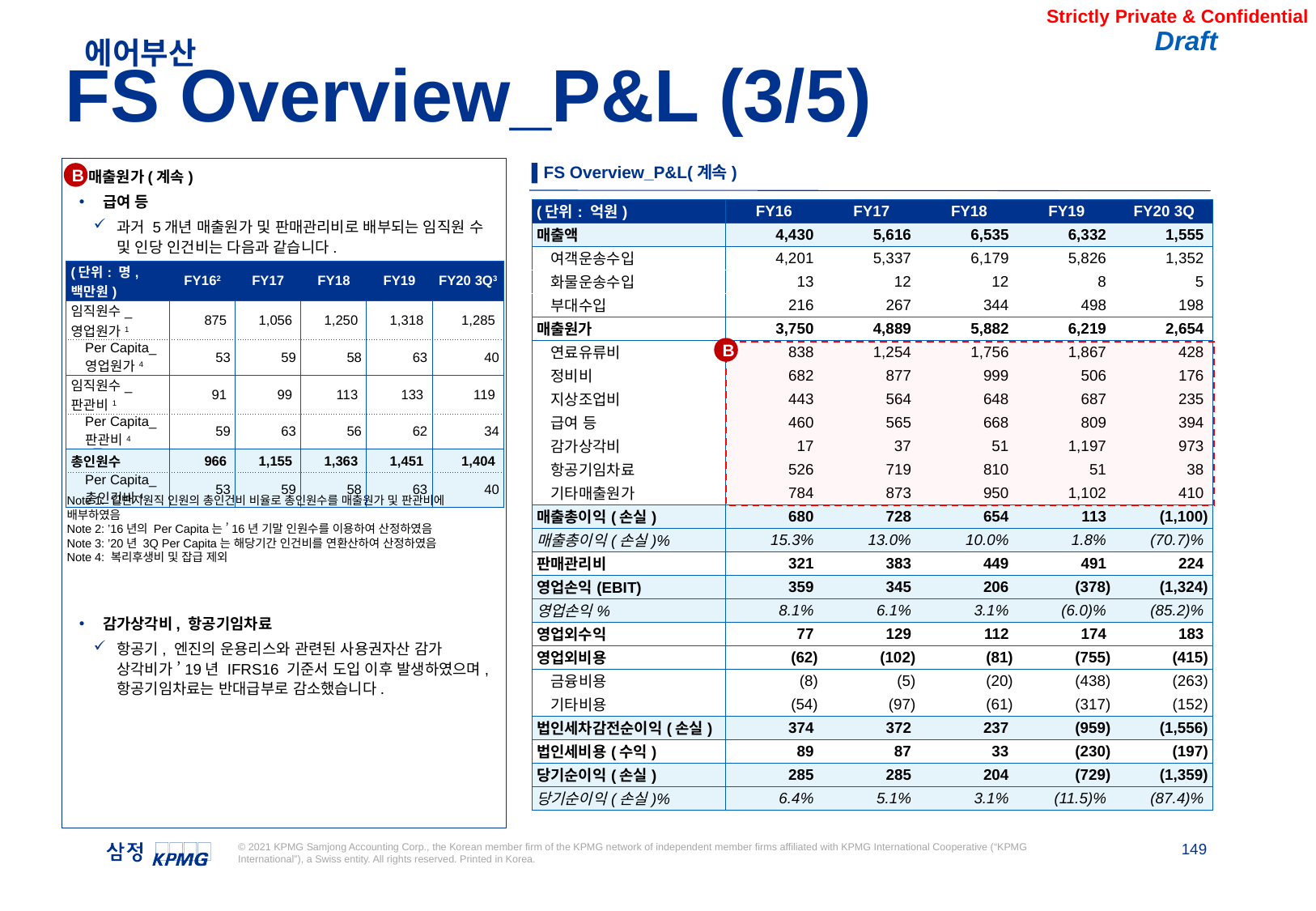

에어부산
FS Overview_P&L (3/5)
▌FS Overview_P&L(계속)

매출원가(계속)
급여 등
과거 5개년 매출원가 및 판매관리비로 배부되는 임직원 수 및 인당 인건비는 다음과 같습니다.

.

감가상각비, 항공기임차료
항공기, 엔진의 운용리스와 관련된 사용권자산 감가 상각비가 ’19년 IFRS16 기준서 도입 이후 발생하였으며, 항공기임차료는 반대급부로 감소했습니다.

B
| (단위: 억원) | FY16 | FY17 | FY18 | FY19 | FY20 3Q |
| --- | --- | --- | --- | --- | --- |
| 매출액 | 4,430 | 5,616 | 6,535 | 6,332 | 1,555 |
| 여객운송수입 | 4,201 | 5,337 | 6,179 | 5,826 | 1,352 |
| 화물운송수입 | 13 | 12 | 12 | 8 | 5 |
| 부대수입 | 216 | 267 | 344 | 498 | 198 |
| 매출원가 | 3,750 | 4,889 | 5,882 | 6,219 | 2,654 |
| 연료유류비 | 838 | 1,254 | 1,756 | 1,867 | 428 |
| 정비비 | 682 | 877 | 999 | 506 | 176 |
| 지상조업비 | 443 | 564 | 648 | 687 | 235 |
| 급여 등 | 460 | 565 | 668 | 809 | 394 |
| 감가상각비 | 17 | 37 | 51 | 1,197 | 973 |
| 항공기임차료 | 526 | 719 | 810 | 51 | 38 |
| 기타매출원가 | 784 | 873 | 950 | 1,102 | 410 |
| 매출총이익(손실) | 680 | 728 | 654 | 113 | (1,100) |
| 매출총이익(손실)% | 15.3% | 13.0% | 10.0% | 1.8% | (70.7)% |
| 판매관리비 | 321 | 383 | 449 | 491 | 224 |
| 영업손익(EBIT) | 359 | 345 | 206 | (378) | (1,324) |
| 영업손익% | 8.1% | 6.1% | 3.1% | (6.0)% | (85.2)% |
| 영업외수익 | 77 | 129 | 112 | 174 | 183 |
| 영업외비용 | (62) | (102) | (81) | (755) | (415) |
| 금융비용 | (8) | (5) | (20) | (438) | (263) |
| 기타비용 | (54) | (97) | (61) | (317) | (152) |
| 법인세차감전순이익(손실) | 374 | 372 | 237 | (959) | (1,556) |
| 법인세비용(수익) | 89 | 87 | 33 | (230) | (197) |
| 당기순이익(손실) | 285 | 285 | 204 | (729) | (1,359) |
| 당기순이익(손실)% | 6.4% | 5.1% | 3.1% | (11.5)% | (87.4)% |
| (단위: 명, 백만원) | FY162 | FY17 | FY18 | FY19 | FY20 3Q3 |
| --- | --- | --- | --- | --- | --- |
| 임직원수\_ 영업원가1 | 875 | 1,056 | 1,250 | 1,318 | 1,285 |
| Per Capita\_영업원가4 | 53 | 59 | 58 | 63 | 40 |
| 임직원수\_ 판관비1 | 91 | 99 | 113 | 133 | 119 |
| Per Capita\_ 판관비4 | 59 | 63 | 56 | 62 | 34 |
| 총인원수 | 966 | 1,155 | 1,363 | 1,451 | 1,404 |
| Per Capita\_ 총인건비4 | 53 | 59 | 58 | 63 | 40 |
B

Note 1: 일반지원직 인원의 총인건비 비율로 총인원수를 매출원가 및 판관비에 배부하였음
Note 2: ’16년의 Per Capita는 ’16년 기말 인원수를 이용하여 산정하였음
Note 3: ’20년 3Q Per Capita는 해당기간 인건비를 연환산하여 산정하였음
Note 4: 복리후생비 및 잡급 제외